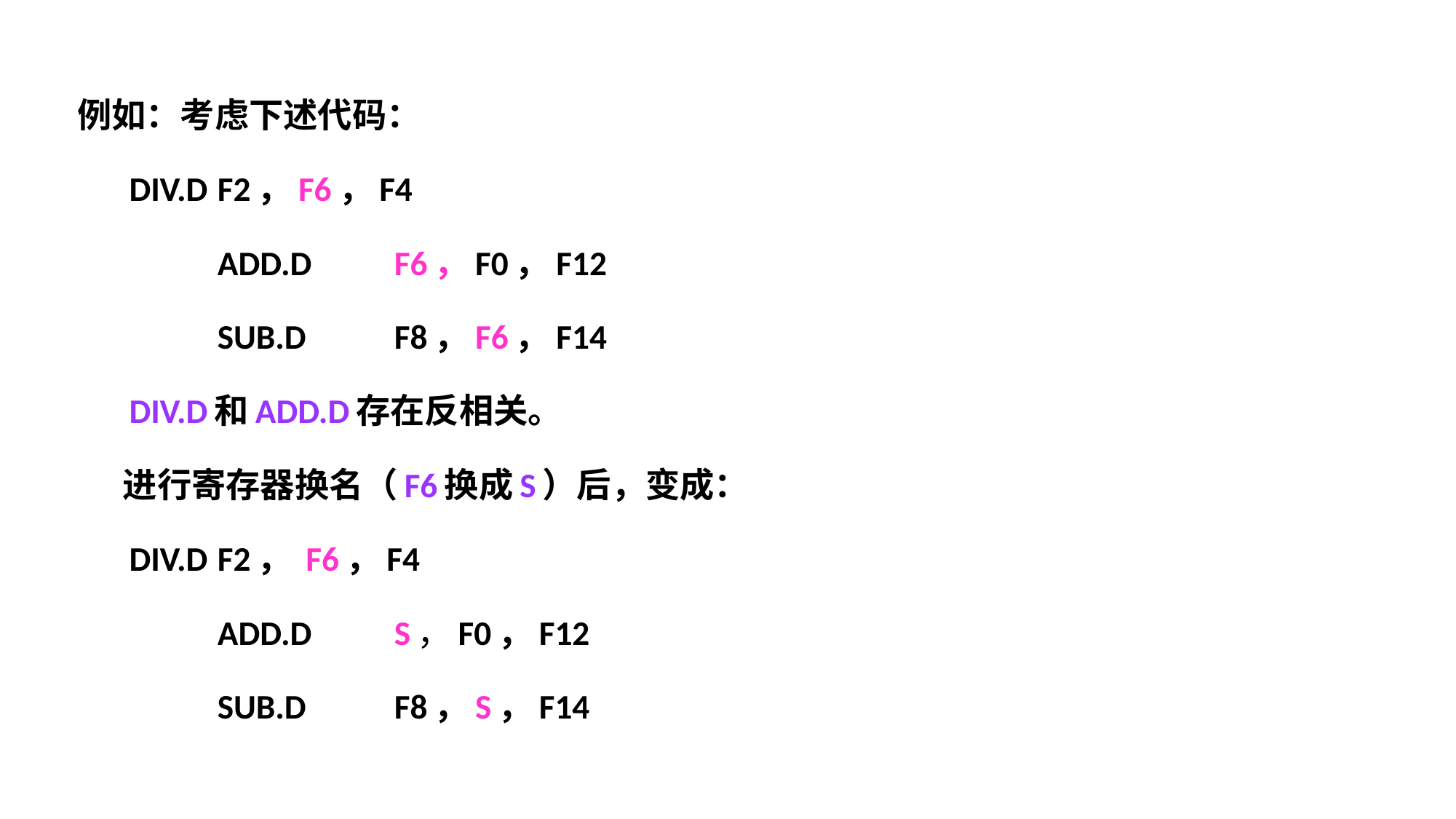

例如：考虑下述代码：
		DIV.D		F2，F6，F4
       	ADD.D		F6，F0，F12
        	SUB.D		F8，F6，F14
     		DIV.D和ADD.D存在反相关。
     进行寄存器换名（F6换成S）后，变成：
      		DIV.D		F2，	F6，F4
       	ADD.D		S，F0，F12
       	SUB.D		F8，S，F14